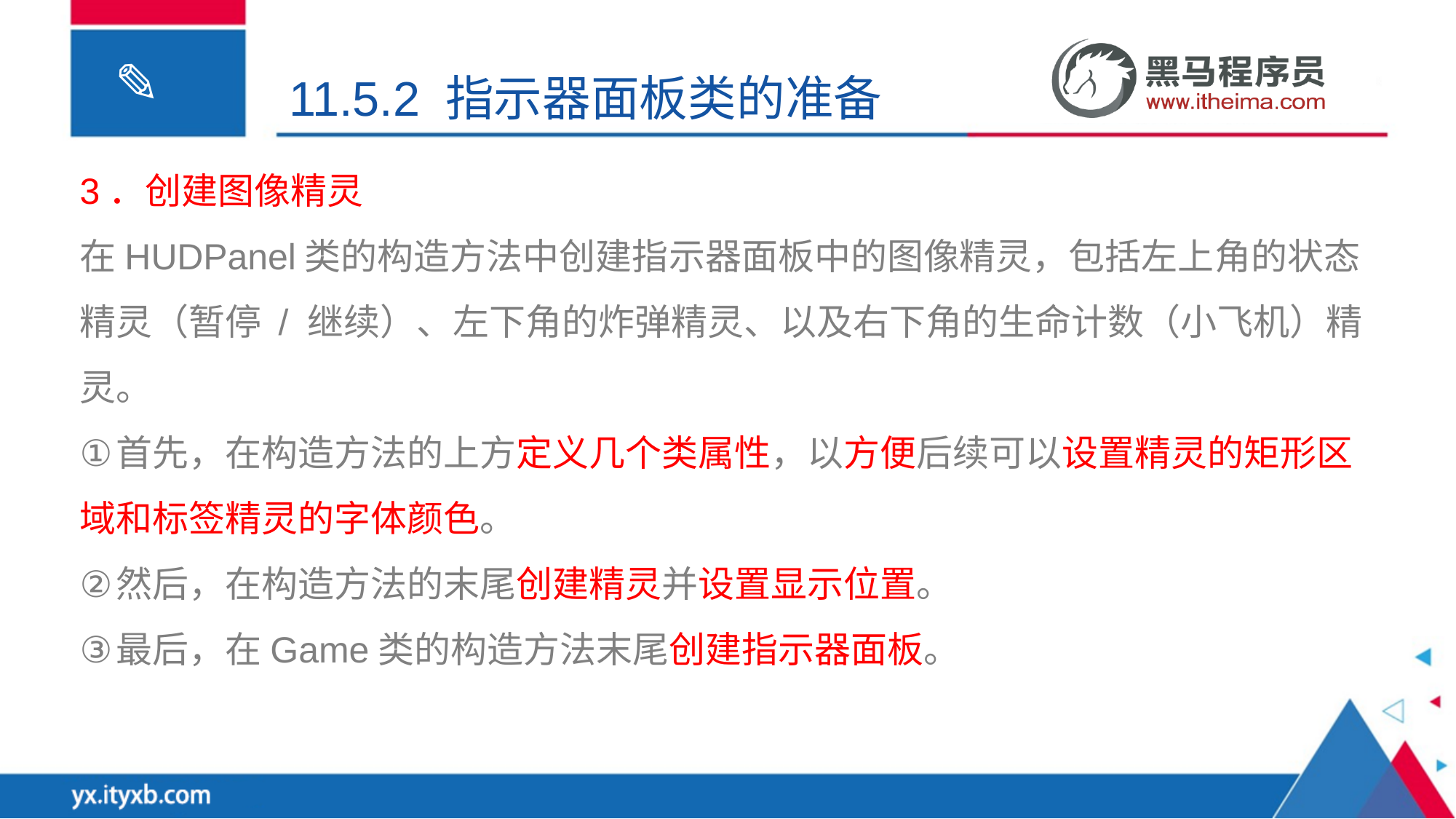

11.5.2 指示器面板类的准备
3．创建图像精灵
在HUDPanel类的构造方法中创建指示器面板中的图像精灵，包括左上角的状态精灵（暂停 / 继续）、左下角的炸弹精灵、以及右下角的生命计数（小飞机）精灵。
首先，在构造方法的上方定义几个类属性，以方便后续可以设置精灵的矩形区域和标签精灵的字体颜色。
然后，在构造方法的末尾创建精灵并设置显示位置。
最后，在Game类的构造方法末尾创建指示器面板。